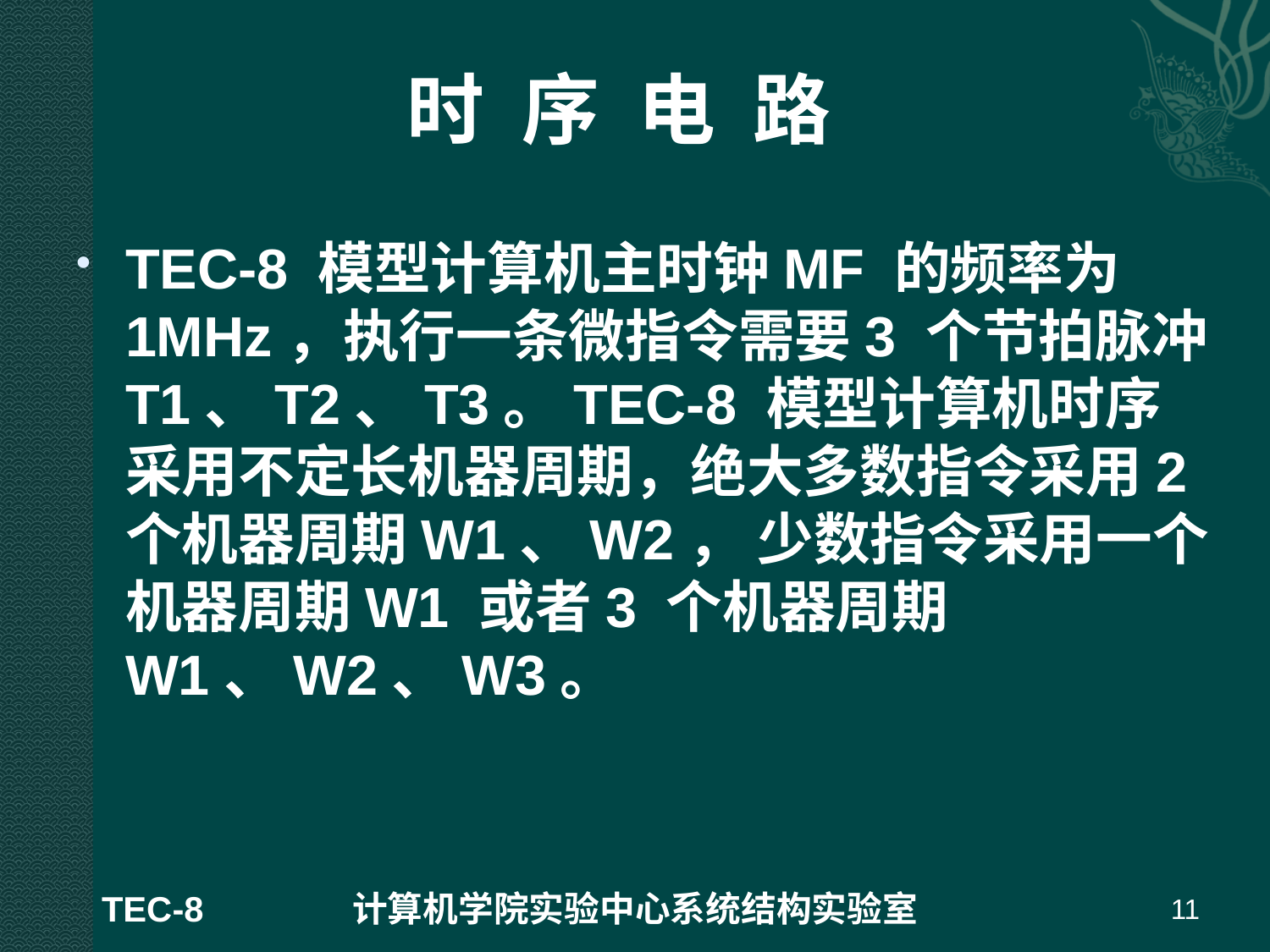

# 时  序  电  路
TEC-8 模型计算机主时钟MF 的频率为1MHz，执行一条微指令需要3 个节拍脉冲T1、T2、T3。TEC-8 模型计算机时序采用不定长机器周期，绝大多数指令采用2 个机器周期W1、W2， 少数指令采用一个机器周期W1 或者3 个机器周期W1、W2、W3。

TEC-8
计算机学院实验中心系统结构实验室
11